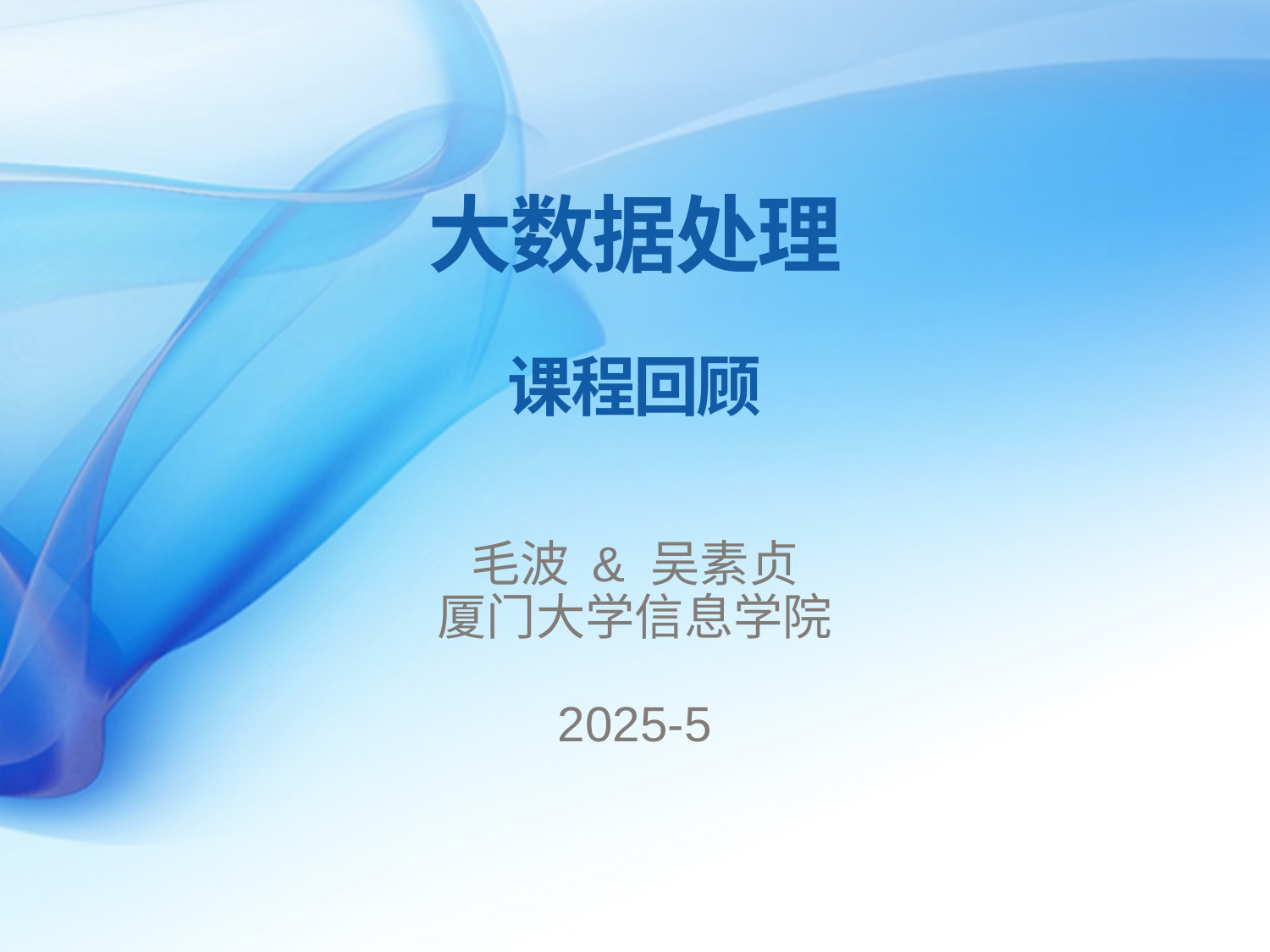

大数据处理
课程回顾
毛波 & 吴素贞
厦门大学信息学院

2025-5